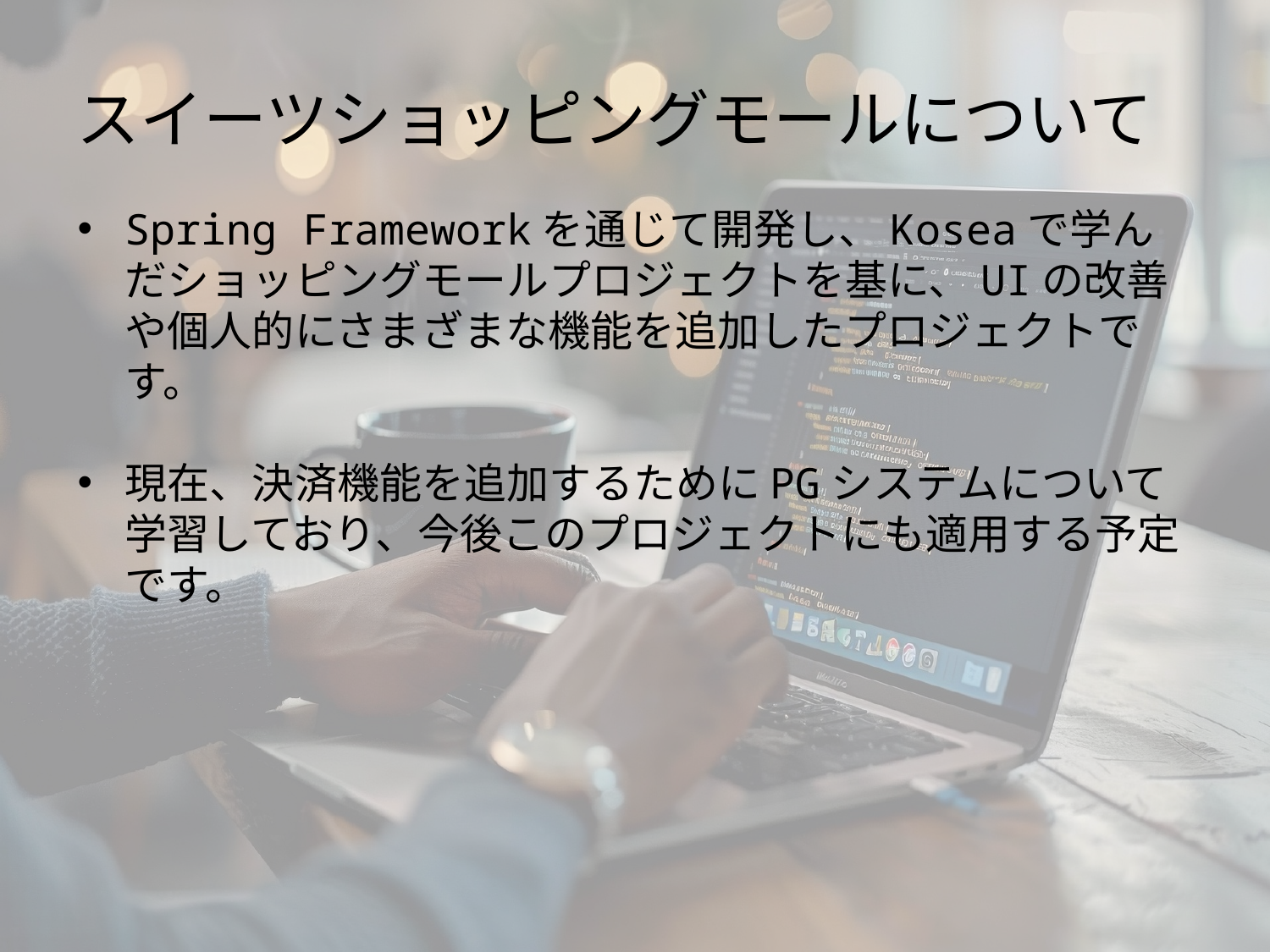

# スイーツショッピングモールについて
Spring Frameworkを通じて開発し、Koseaで学んだショッピングモールプロジェクトを基に、UIの改善や個人的にさまざまな機能を追加したプロジェクトです。

現在、決済機能を追加するためにPGシステムについて学習しており、今後このプロジェクトにも適用する予定です。